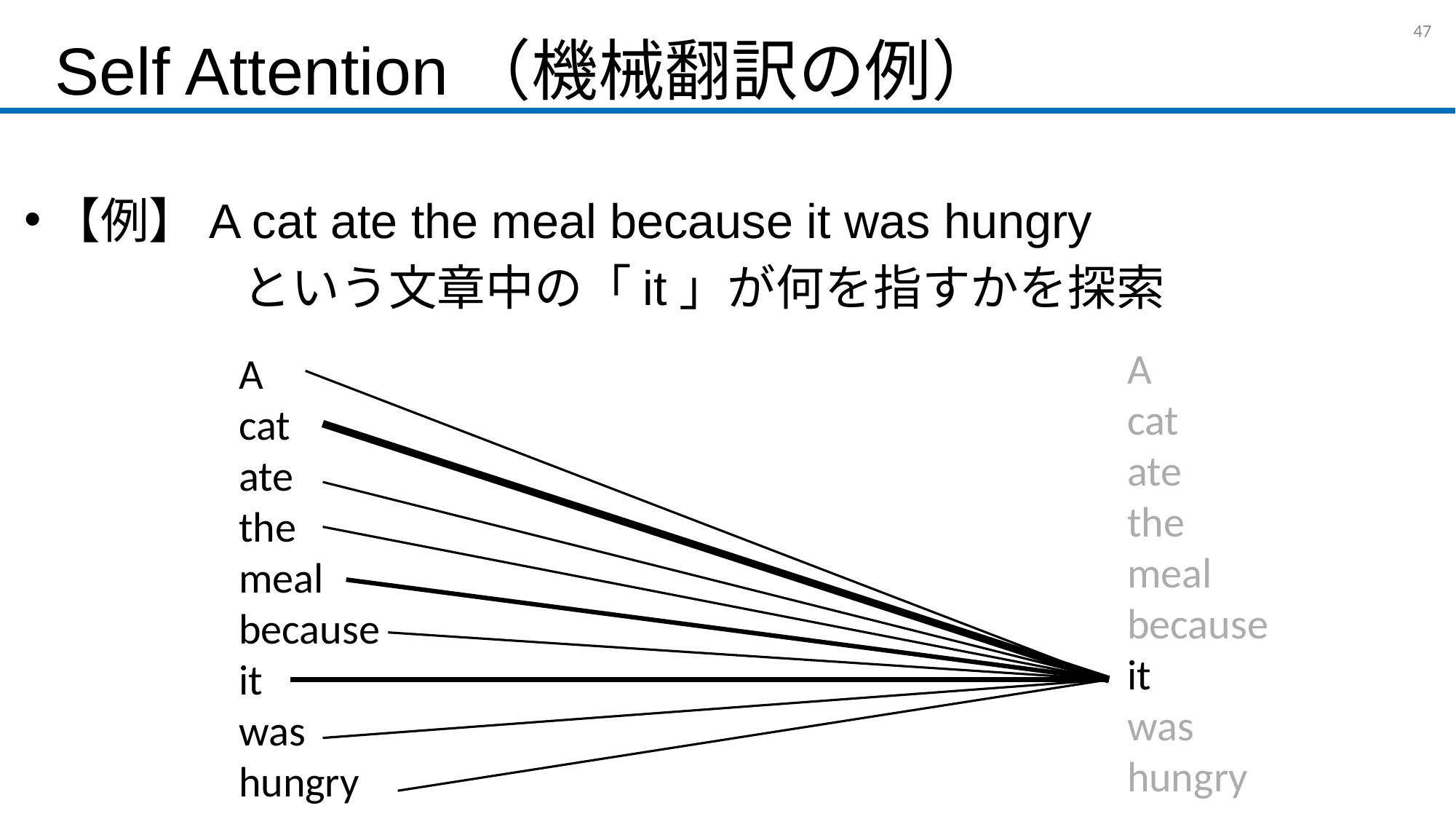

# Self Attention（機械翻訳の例）
47
【例】A cat ate the meal because it was hungry
　		という文章中の「it」が何を指すかを探索
A
cat
ate
the
meal
because
it
was
hungry
A
cat
ate
the
meal
because
it
was
hungry